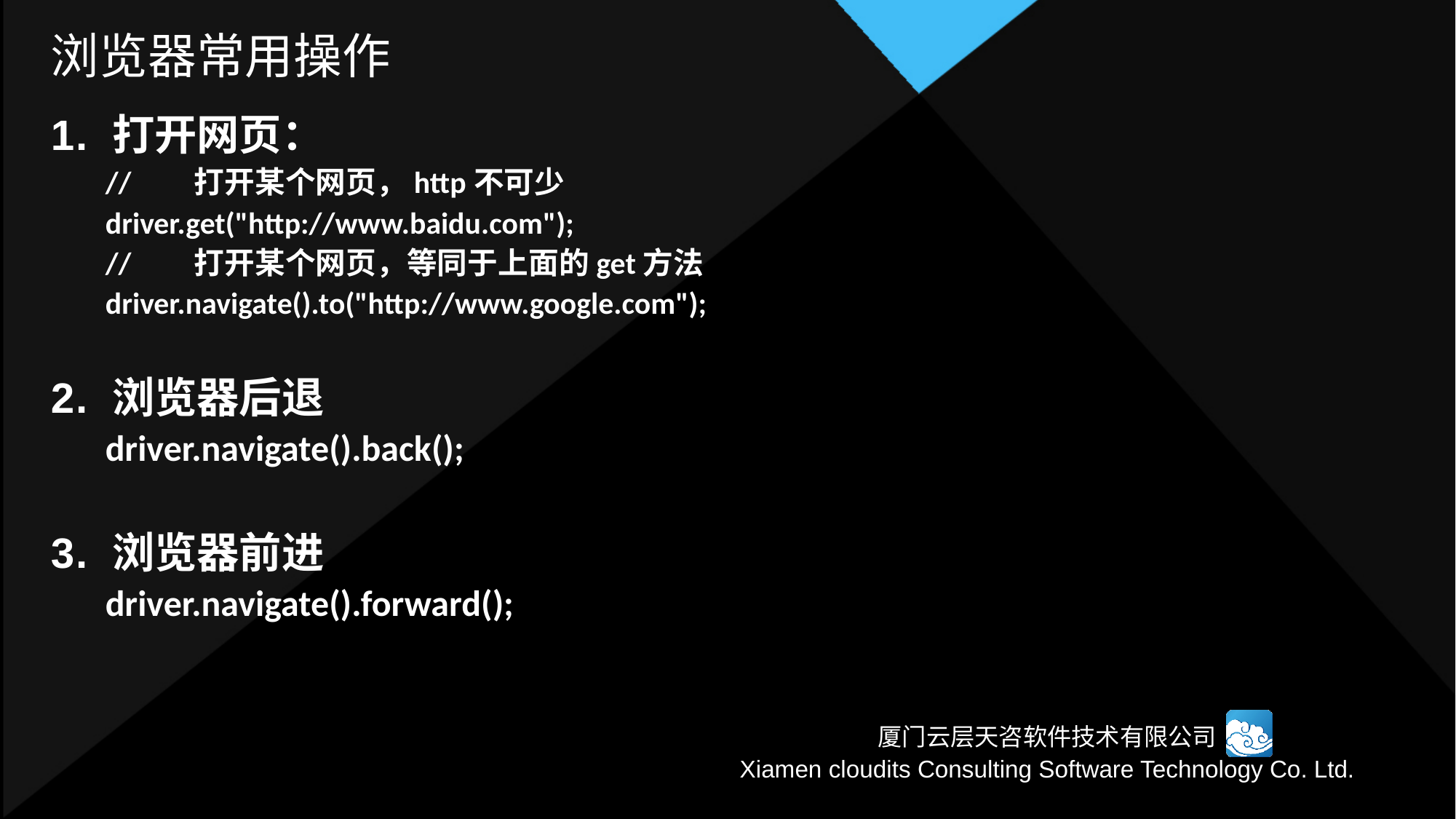

# 浏览器常用操作
打开网页：
//        打开某个网页，http不可少
driver.get("http://www.baidu.com");
//        打开某个网页，等同于上面的get方法
driver.navigate().to("http://www.google.com");

浏览器后退
driver.navigate().back();

浏览器前进
driver.navigate().forward();